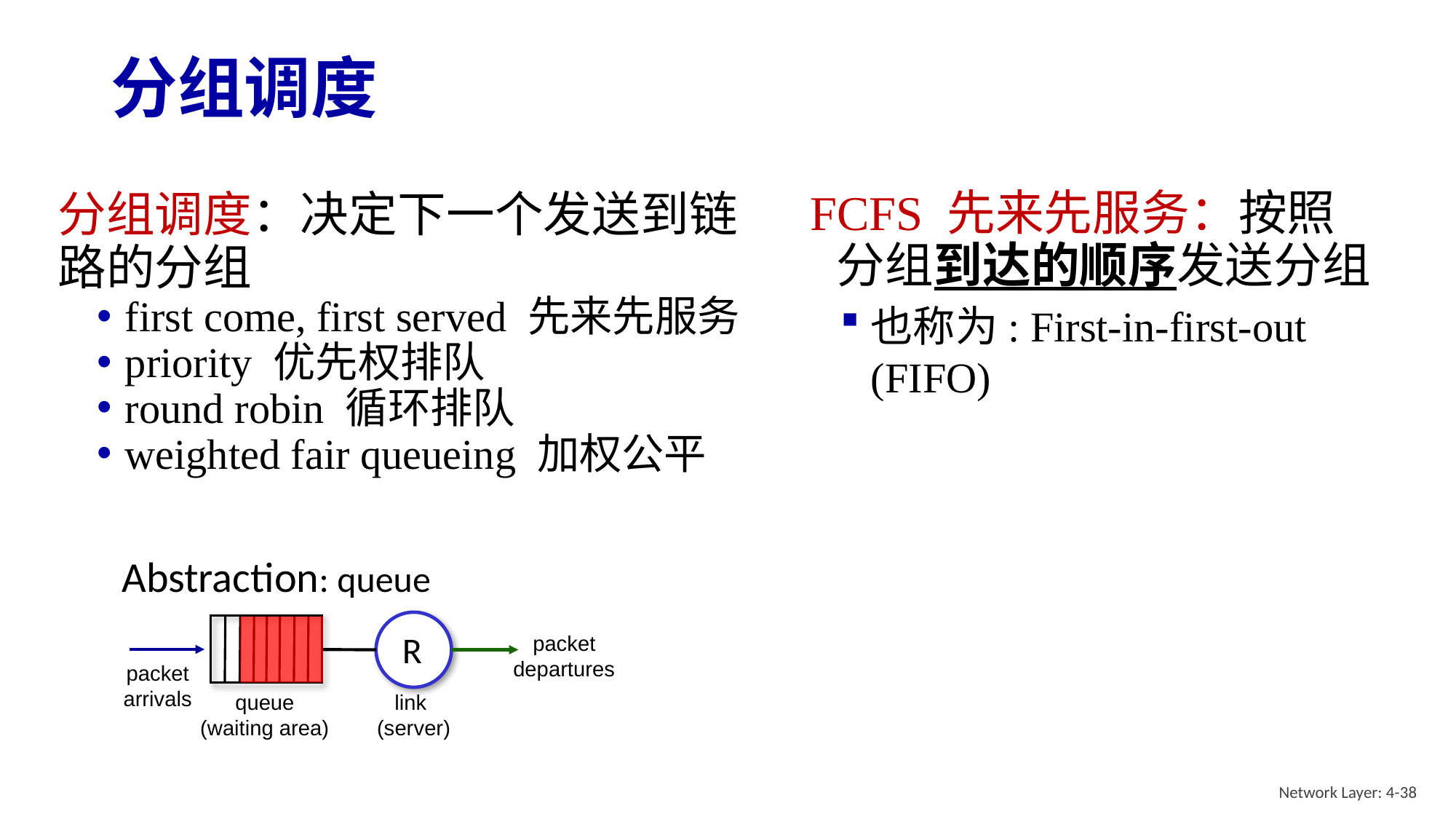

# 分组调度
FCFS 先来先服务：按照分组到达的顺序发送分组
也称为: First-in-first-out (FIFO)

分组调度：决定下一个发送到链路的分组
first come, first served 先来先服务
priority 优先权排队
round robin 循环排队
weighted fair queueing 加权公平
Abstraction: queue

packet
departures
packet
arrivals
queue
(waiting area)
link
 (server)
R
Network Layer: 4-38